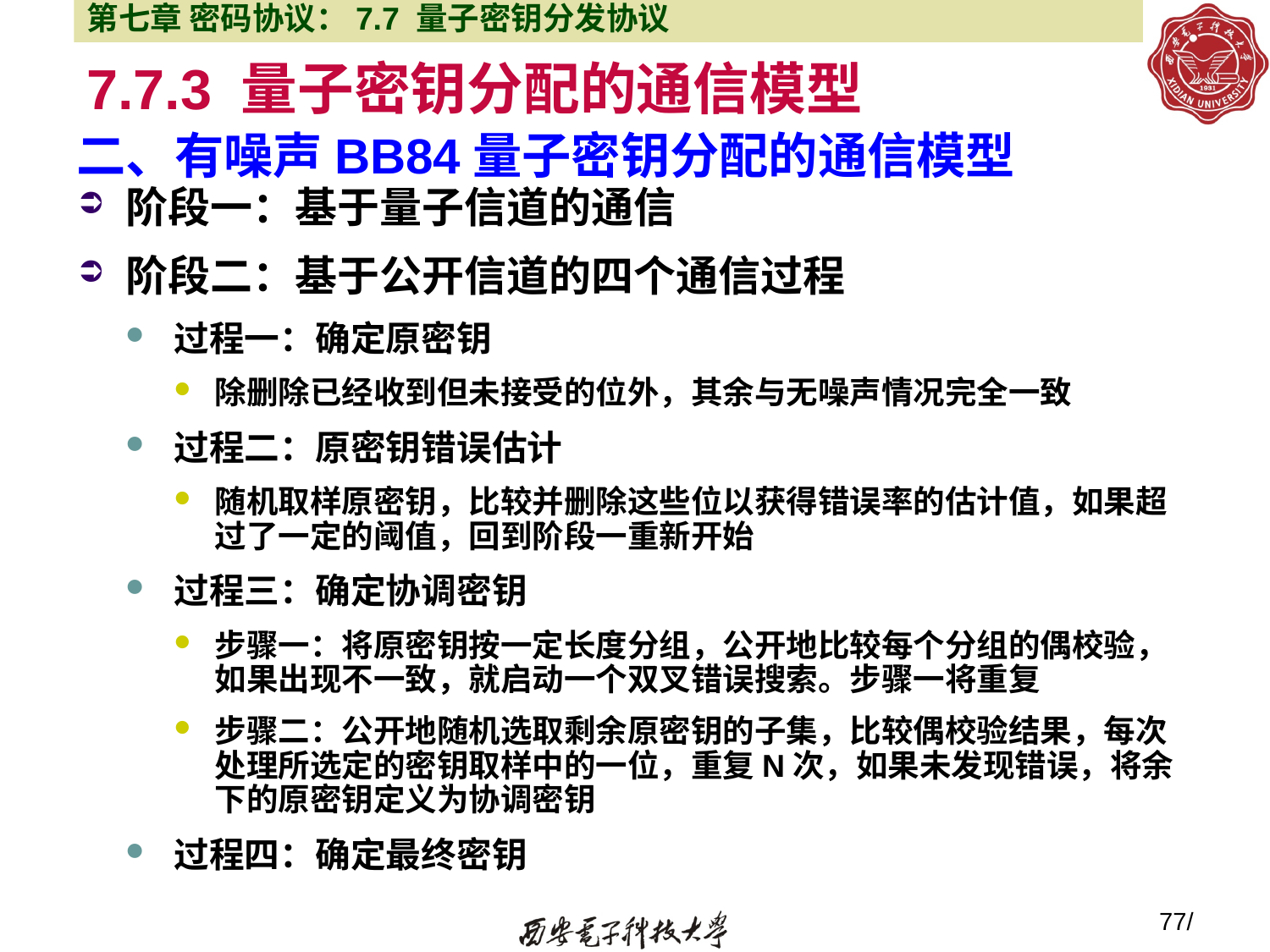

第七章 密码协议：7.7 量子密钥分发协议
7.7.3 量子密钥分配的通信模型
# 二、有噪声BB84量子密钥分配的通信模型
阶段一：基于量子信道的通信
阶段二：基于公开信道的四个通信过程
过程一：确定原密钥
除删除已经收到但未接受的位外，其余与无噪声情况完全一致
过程二：原密钥错误估计
随机取样原密钥，比较并删除这些位以获得错误率的估计值，如果超过了一定的阈值，回到阶段一重新开始
过程三：确定协调密钥
步骤一：将原密钥按一定长度分组，公开地比较每个分组的偶校验，如果出现不一致，就启动一个双叉错误搜索。步骤一将重复
步骤二：公开地随机选取剩余原密钥的子集，比较偶校验结果，每次处理所选定的密钥取样中的一位，重复N次，如果未发现错误，将余下的原密钥定义为协调密钥
过程四：确定最终密钥
77/